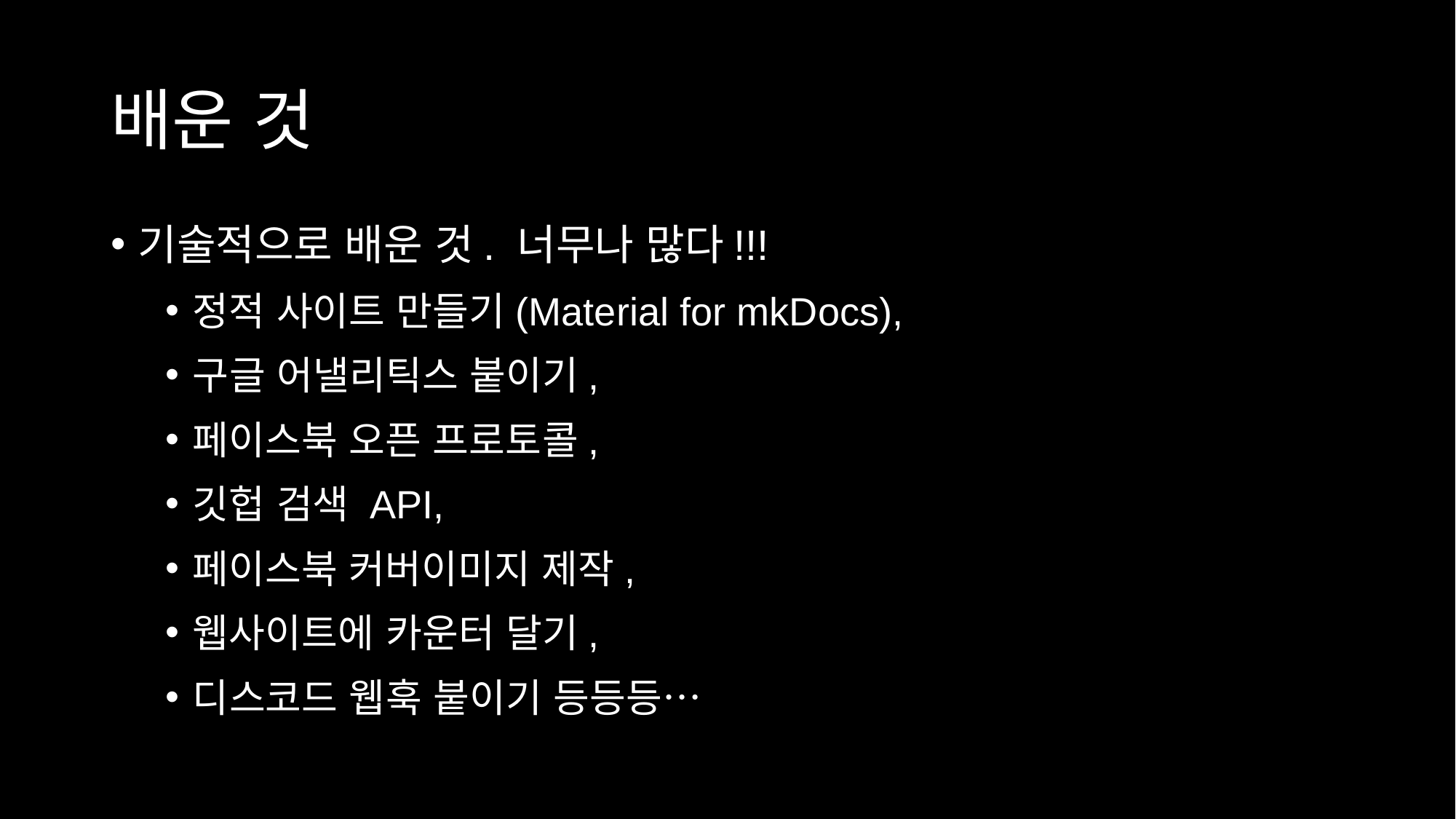

# 배운 것
기술적으로 배운 것. 너무나 많다!!!
정적 사이트 만들기(Material for mkDocs),
구글 어낼리틱스 붙이기,
페이스북 오픈 프로토콜,
깃헙 검색 API,
페이스북 커버이미지 제작,
웹사이트에 카운터 달기,
디스코드 웹훅 붙이기 등등등…

#hacktoberfest #hacktoberfestseoul